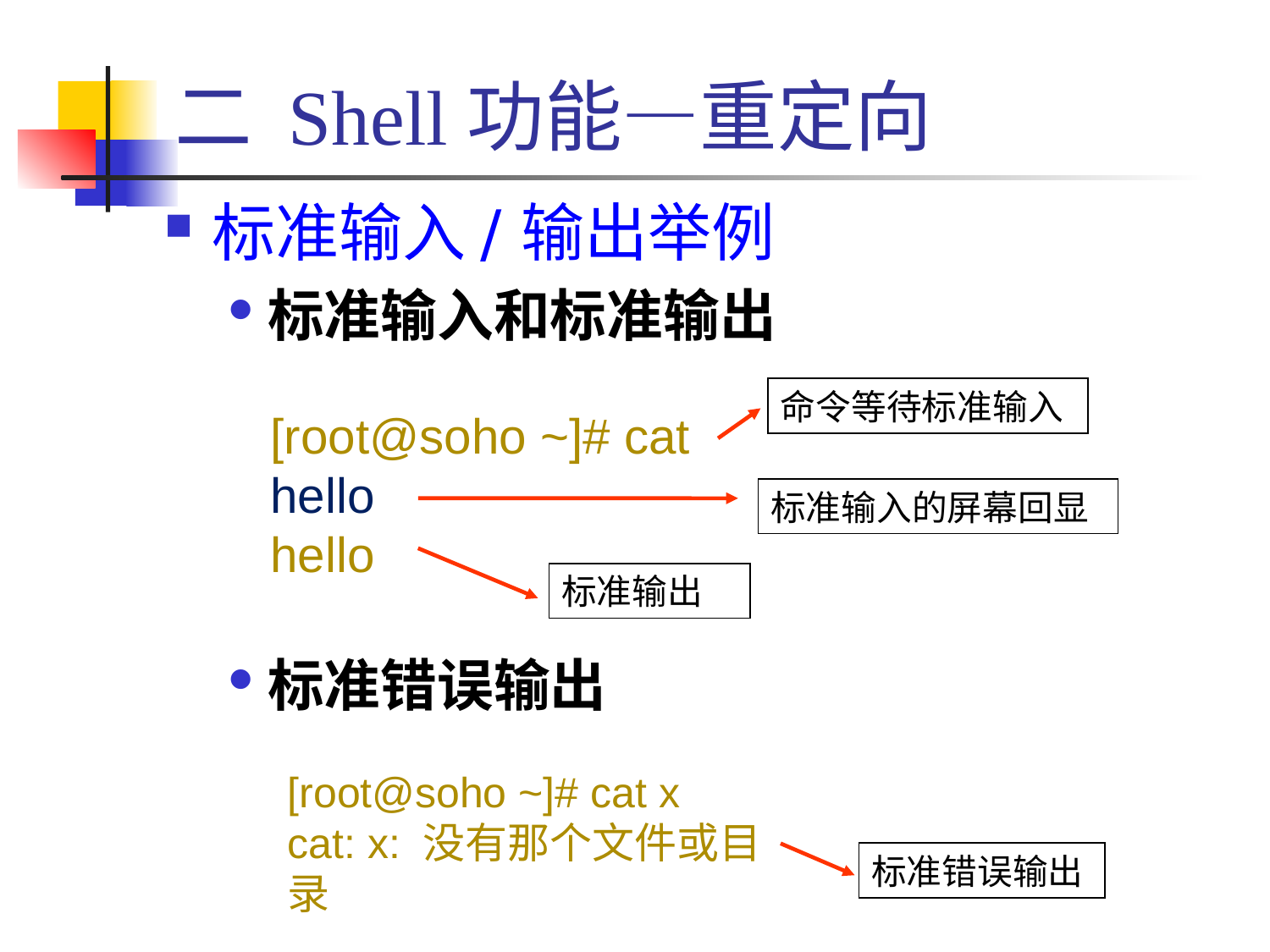

# 二 Shell功能—重定向
标准输入/输出举例
标准输入和标准输出

标准错误输出
命令等待标准输入
[root@soho ~]# cat
hello
hello

标准输入的屏幕回显

标准输出
[root@soho ~]# cat x
cat: x: 没有那个文件或目录

标准错误输出